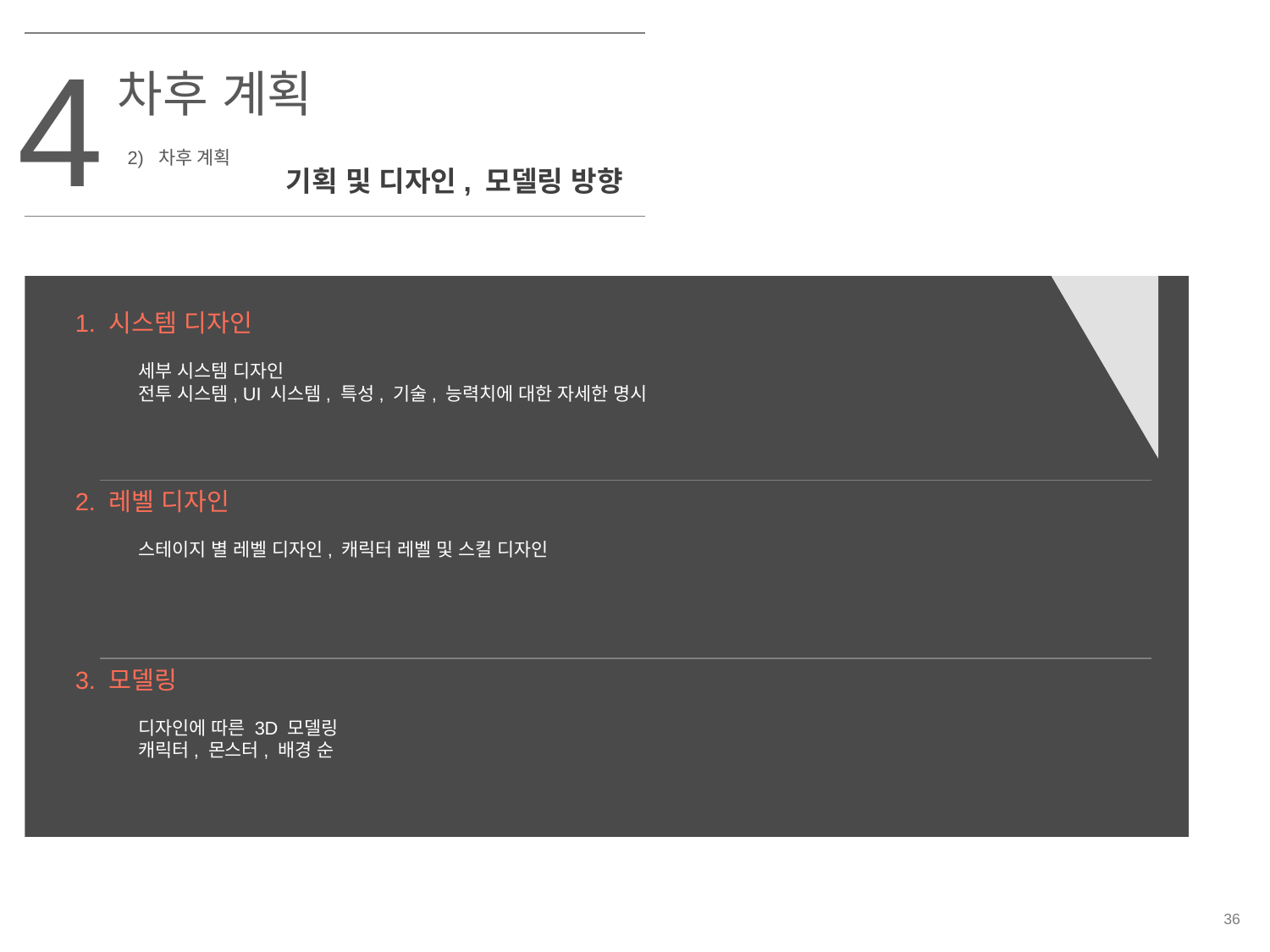

4
차후 계획
2)  차후 계획
기획 및 디자인, 모델링 방향

1. 시스템 디자인

세부 시스템 디자인
전투 시스템, UI 시스템, 특성, 기술, 능력치에 대한 자세한 명시
2. 레벨 디자인

스테이지 별 레벨 디자인, 캐릭터 레벨 및 스킬 디자인

3. 모델링

디자인에 따른 3D 모델링
캐릭터, 몬스터, 배경 순